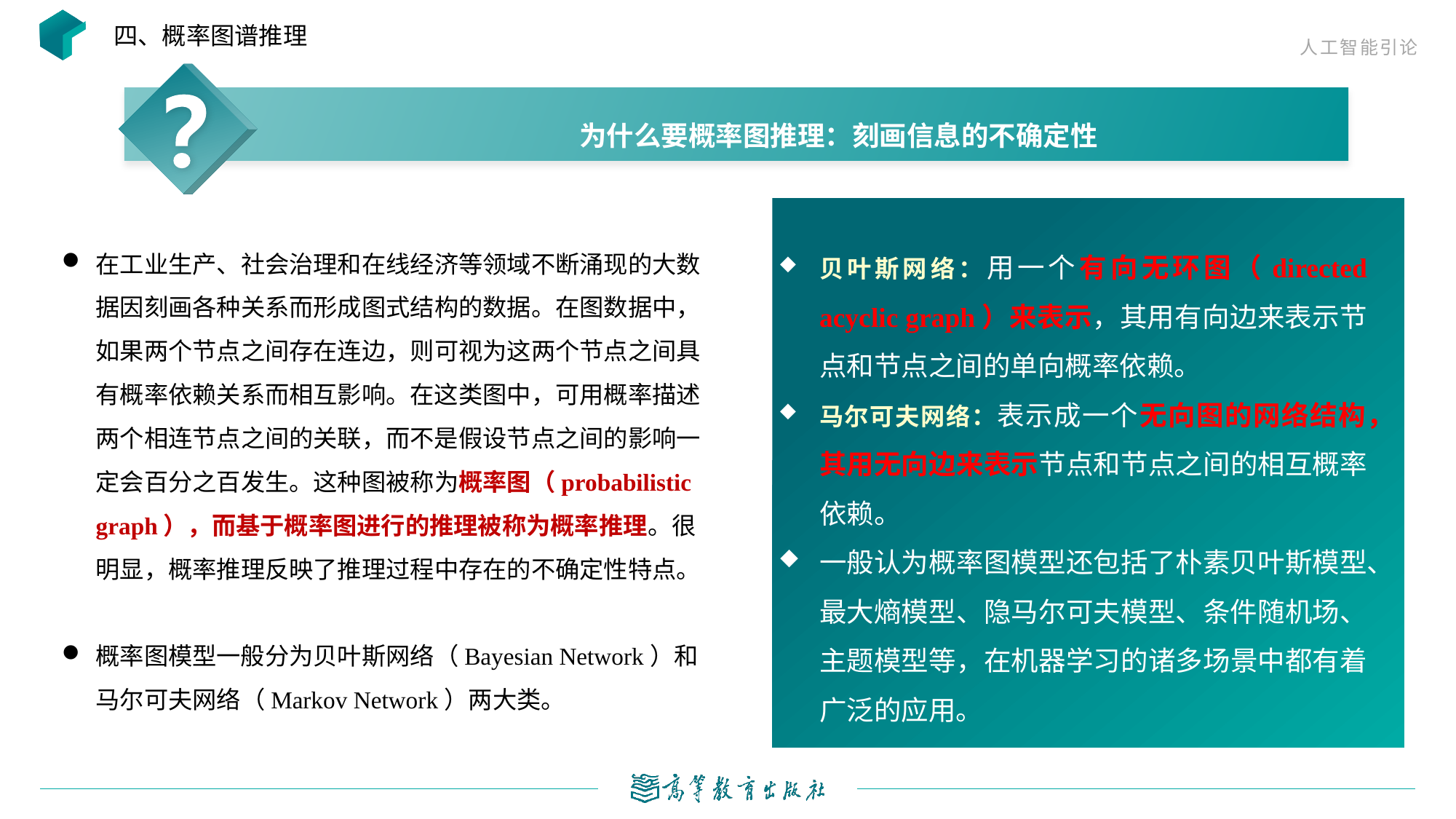

四、概率图谱推理

为什么要概率图推理：刻画信息的不确定性

在工业生产、社会治理和在线经济等领域不断涌现的大数据因刻画各种关系而形成图式结构的数据。在图数据中，如果两个节点之间存在连边，则可视为这两个节点之间具有概率依赖关系而相互影响。在这类图中，可用概率描述两个相连节点之间的关联，而不是假设节点之间的影响一定会百分之百发生。这种图被称为概率图（probabilistic graph），而基于概率图进行的推理被称为概率推理。很明显，概率推理反映了推理过程中存在的不确定性特点。

概率图模型一般分为贝叶斯网络（Bayesian Network）和马尔可夫网络（Markov Network）两大类。
贝叶斯网络：用一个有向无环图（directed acyclic graph）来表示，其用有向边来表示节点和节点之间的单向概率依赖。
马尔可夫网络：表示成一个无向图的网络结构，其用无向边来表示节点和节点之间的相互概率依赖。
一般认为概率图模型还包括了朴素贝叶斯模型、最大熵模型、隐马尔可夫模型、条件随机场、主题模型等，在机器学习的诸多场景中都有着广泛的应用。